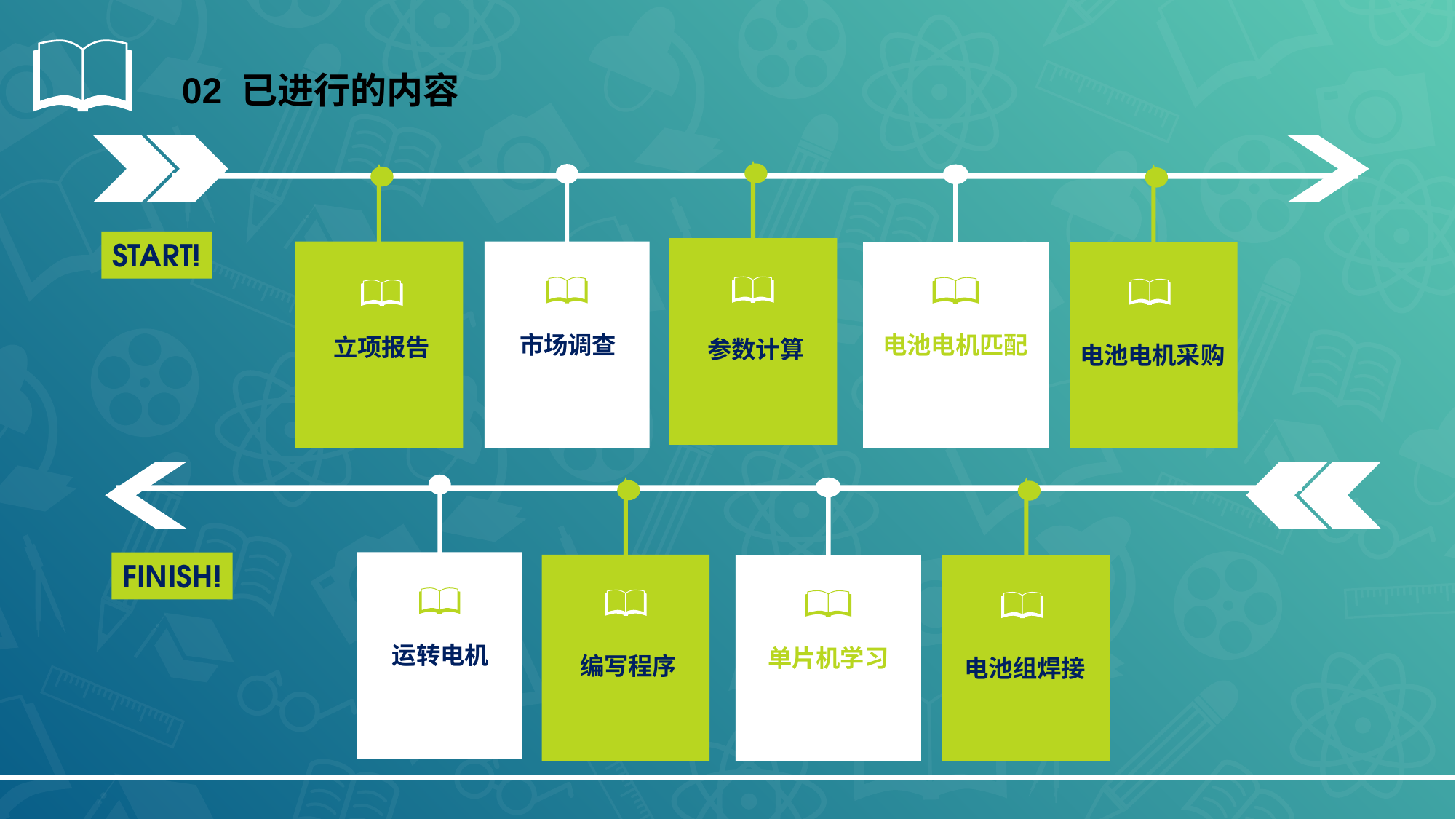

02 已进行的内容

参数计算

市场调查

立项报告

电池电机匹配

电池电机采购

START!

运转电机

编写程序

单片机学习

电池组焊接

FINISH!